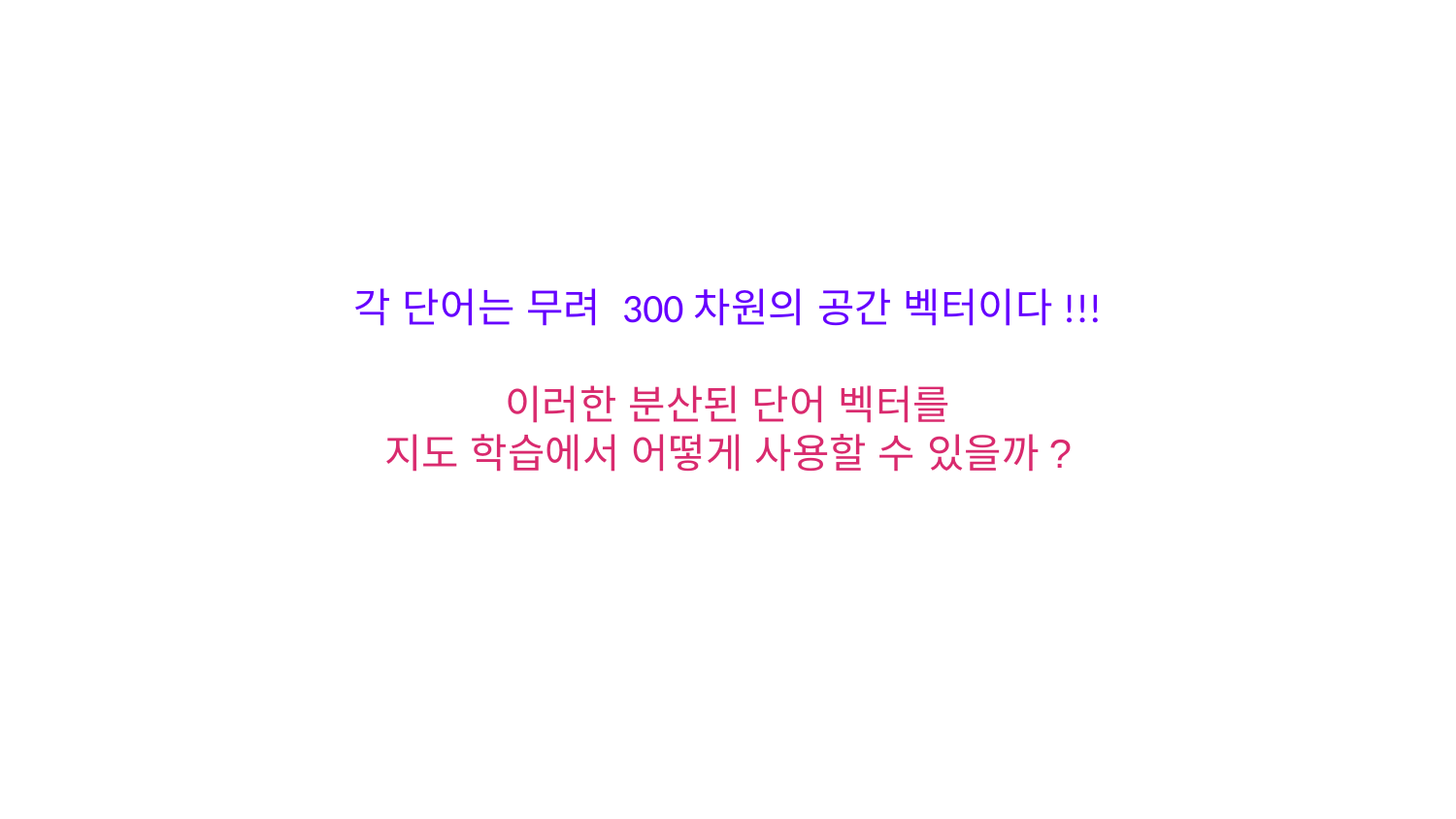

각 단어는 무려 300차원의 공간 벡터이다!!!

이러한 분산된 단어 벡터를
지도 학습에서 어떻게 사용할 수 있을까?